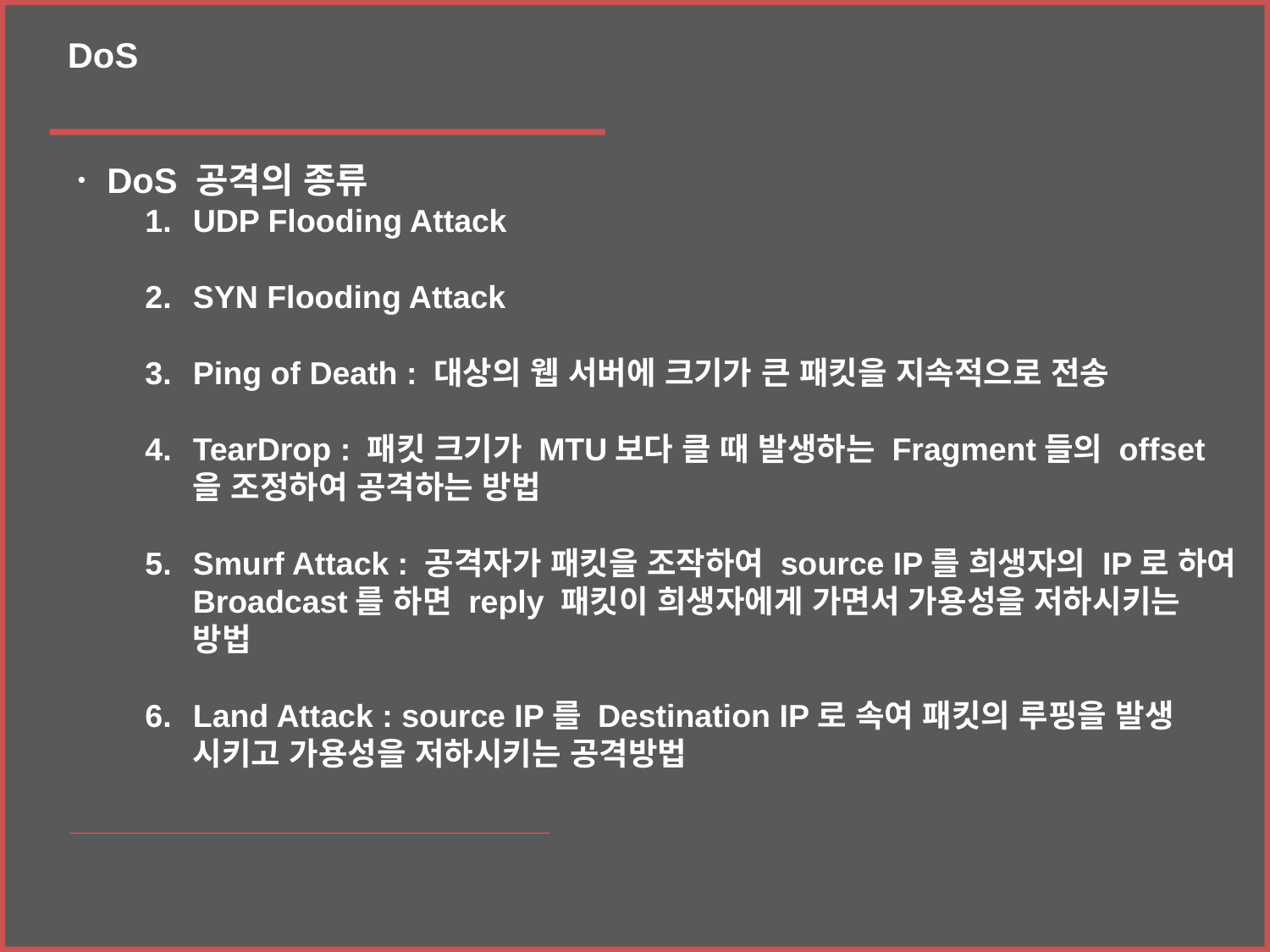

DoS

ㆍDoS 공격의 종류
UDP Flooding Attack
SYN Flooding Attack
Ping of Death : 대상의 웹 서버에 크기가 큰 패킷을 지속적으로 전송
TearDrop : 패킷 크기가 MTU보다 클 때 발생하는 Fragment들의 offset을 조정하여 공격하는 방법
Smurf Attack : 공격자가 패킷을 조작하여 source IP를 희생자의 IP로 하여 Broadcast를 하면 reply 패킷이 희생자에게 가면서 가용성을 저하시키는 방법
Land Attack : source IP를 Destination IP로 속여 패킷의 루핑을 발생 시키고 가용성을 저하시키는 공격방법